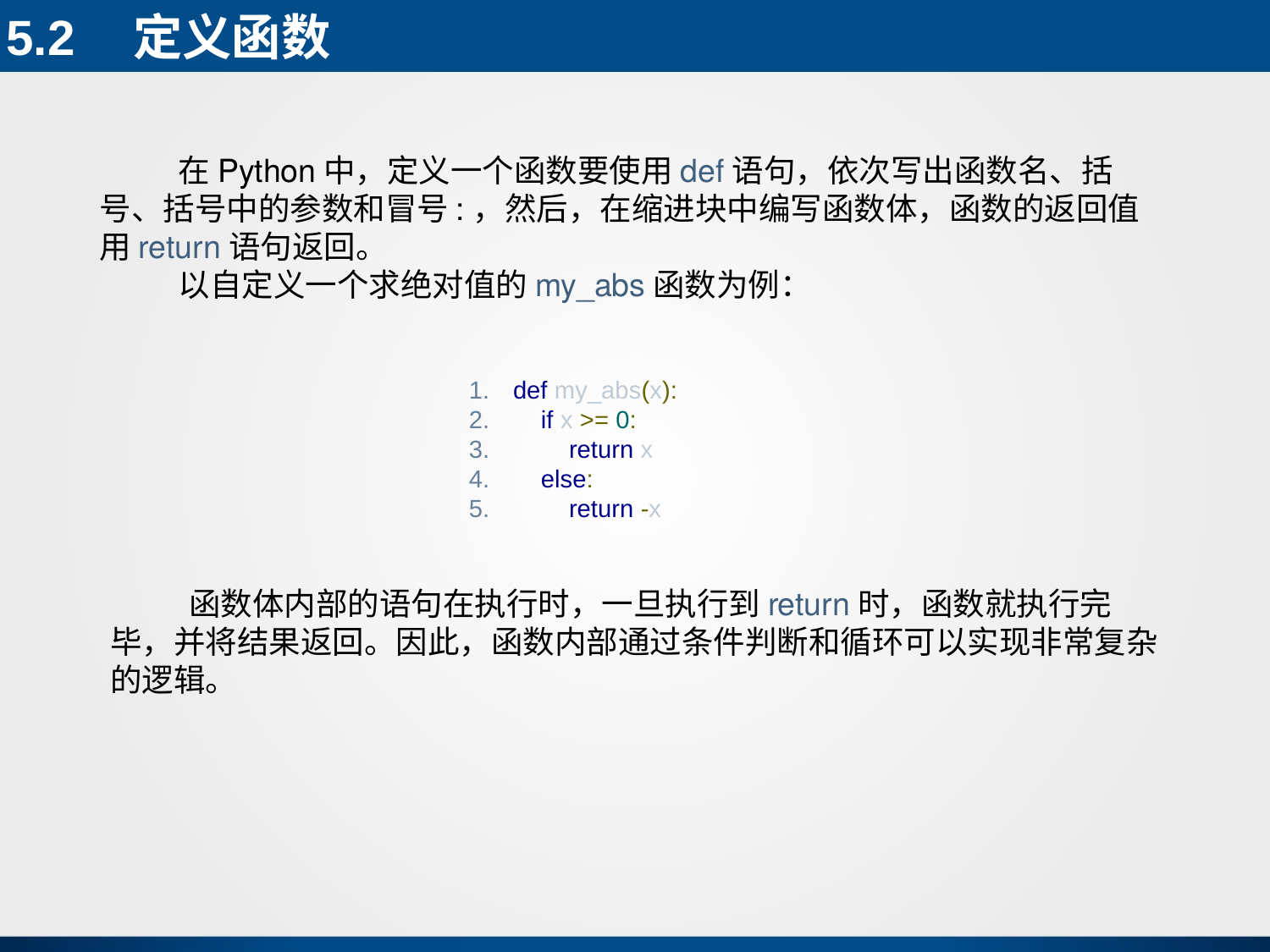

5.2	定义函数
        在Python中，定义一个函数要使用def语句，依次写出函数名、括号、括号中的参数和冒号:，然后，在缩进块中编写函数体，函数的返回值用return语句返回。
        以自定义一个求绝对值的my_abs函数为例：
def my_abs(x):
    if x >= 0:
        return x
    else:
        return -x
        函数体内部的语句在执行时，一旦执行到return时，函数就执行完毕，并将结果返回。因此，函数内部通过条件判断和循环可以实现非常复杂的逻辑。